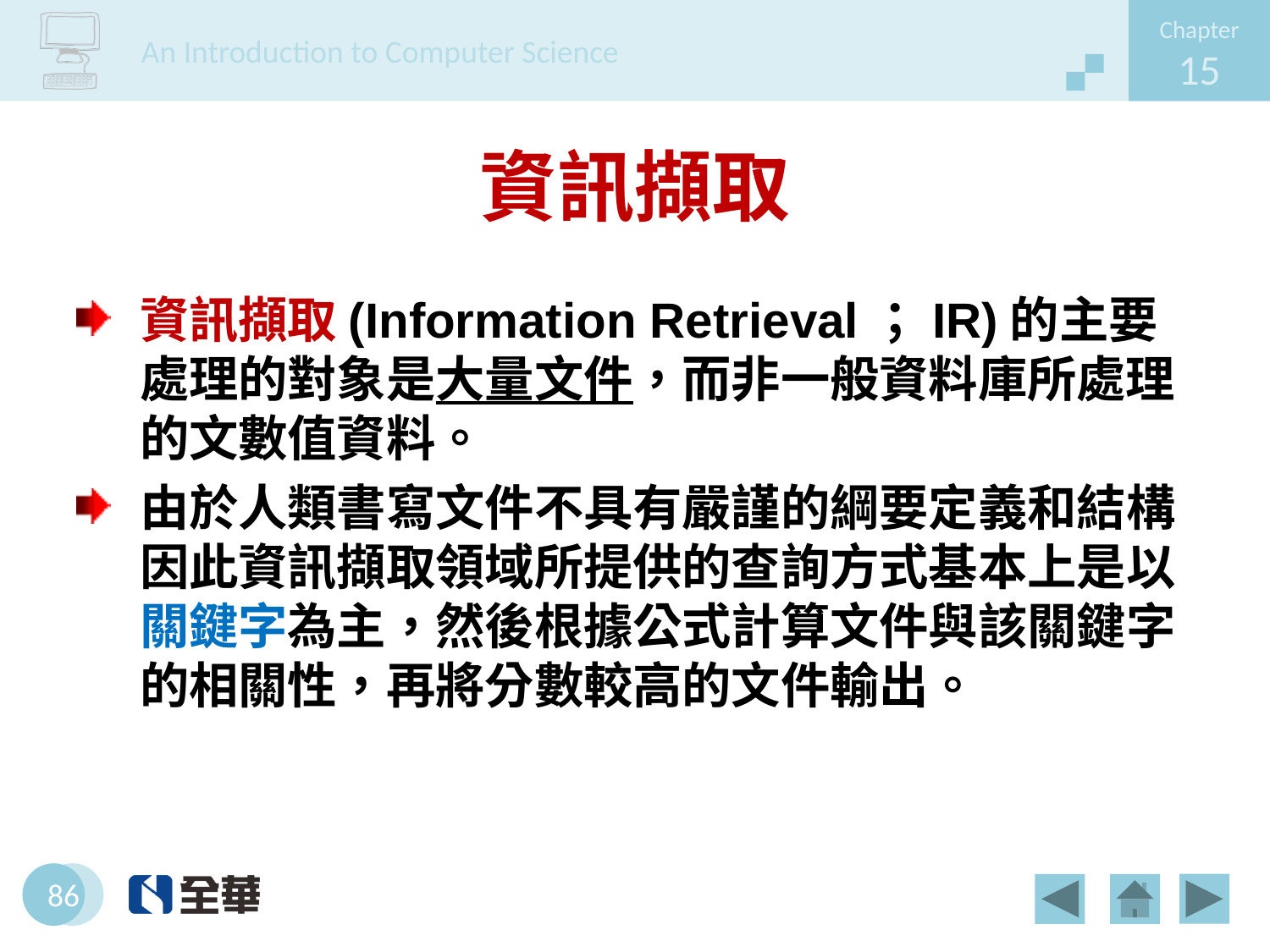

# 資訊擷取
資訊擷取(Information Retrieval；IR)的主要處理的對象是大量文件，而非一般資料庫所處理的文數值資料。
由於人類書寫文件不具有嚴謹的綱要定義和結構因此資訊擷取領域所提供的查詢方式基本上是以關鍵字為主，然後根據公式計算文件與該關鍵字的相關性，再將分數較高的文件輸出。